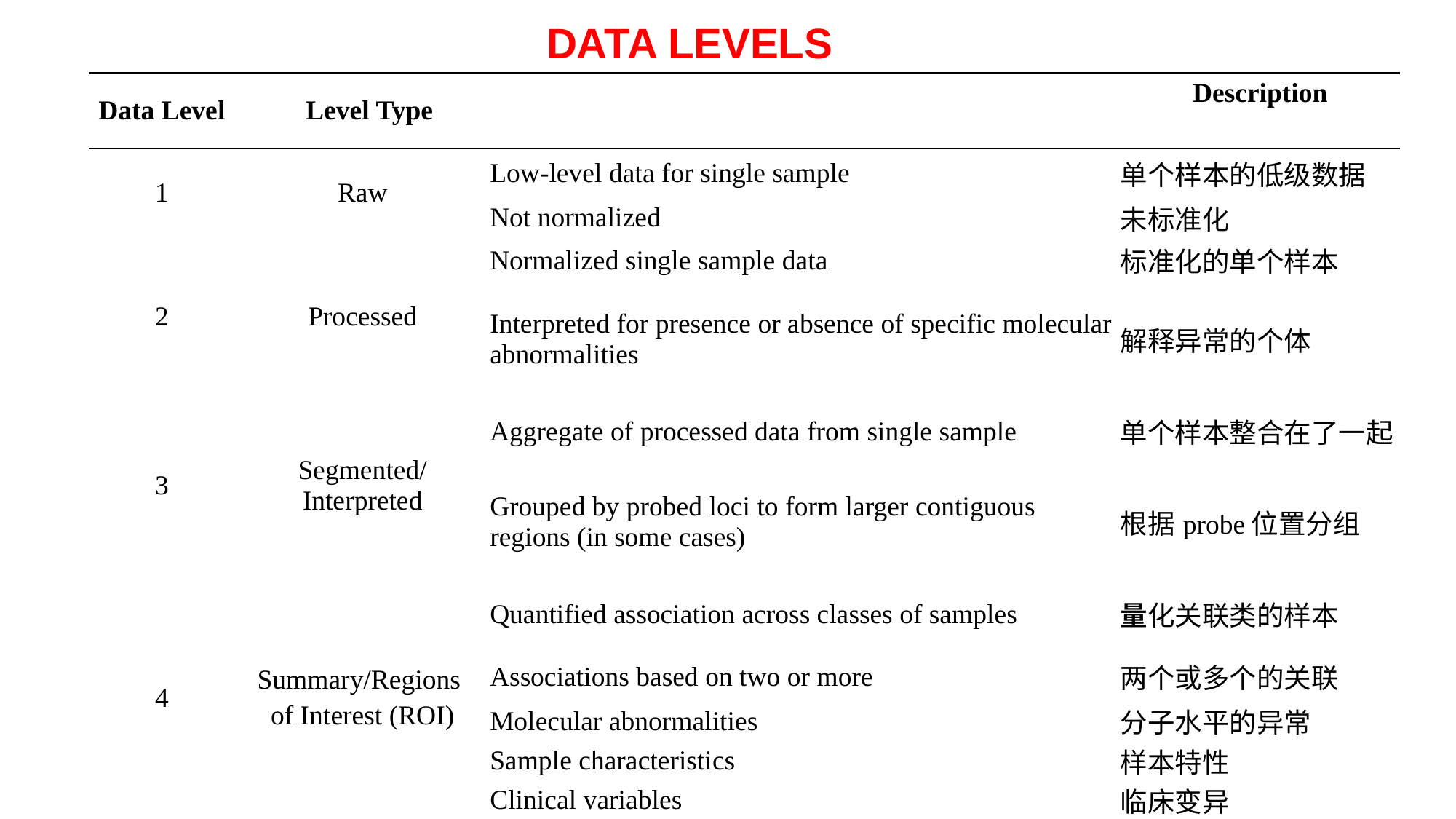

DATA LEVELS
| Data Level | Level Type |  | Description |
| --- | --- | --- | --- |
| 1 | Raw | Low-level data for single sample | 单个样本的低级数据 |
|  |  | Not normalized | 未标准化 |
| 2 | Processed | Normalized single sample data | 标准化的单个样本 |
|  |  | Interpreted for presence or absence of specific molecular abnormalities | 解释异常的个体 |
| 3 | Segmented/ Interpreted | Aggregate of processed data from single sample | 单个样本整合在了一起 |
|  |  | Grouped by probed loci to form larger contiguous regions (in some cases) | 根据probe位置分组 |
| 4 | Summary/Regions of Interest (ROI) | Quantified association across classes of samples | 量化关联类的样本 |
|  |  | Associations based on two or more | 两个或多个的关联 |
|  |  | Molecular abnormalities | 分子水平的异常 |
|  |  | Sample characteristics | 样本特性 |
|  |  | Clinical variables | 临床变异 |